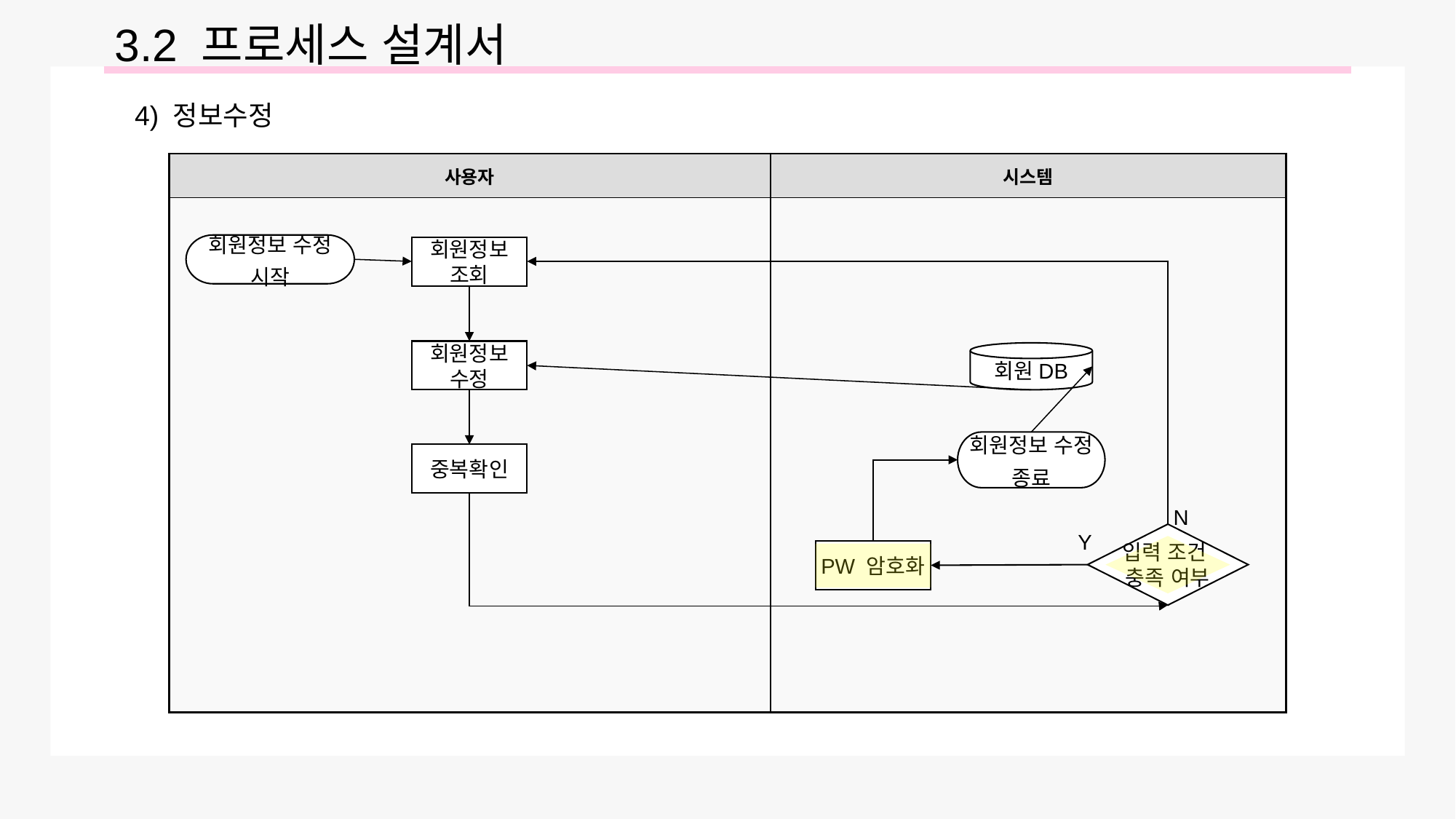

3.2 프로세스 설계서
4) 정보수정
| 사용자 | 시스템 |
| --- | --- |
|  |  |
회원정보 수정
시작
회원정보 조회
회원정보 수정
회원DB
회원정보 수정
종료
중복확인
N
Y
입력 조건
충족 여부

PW 암호화